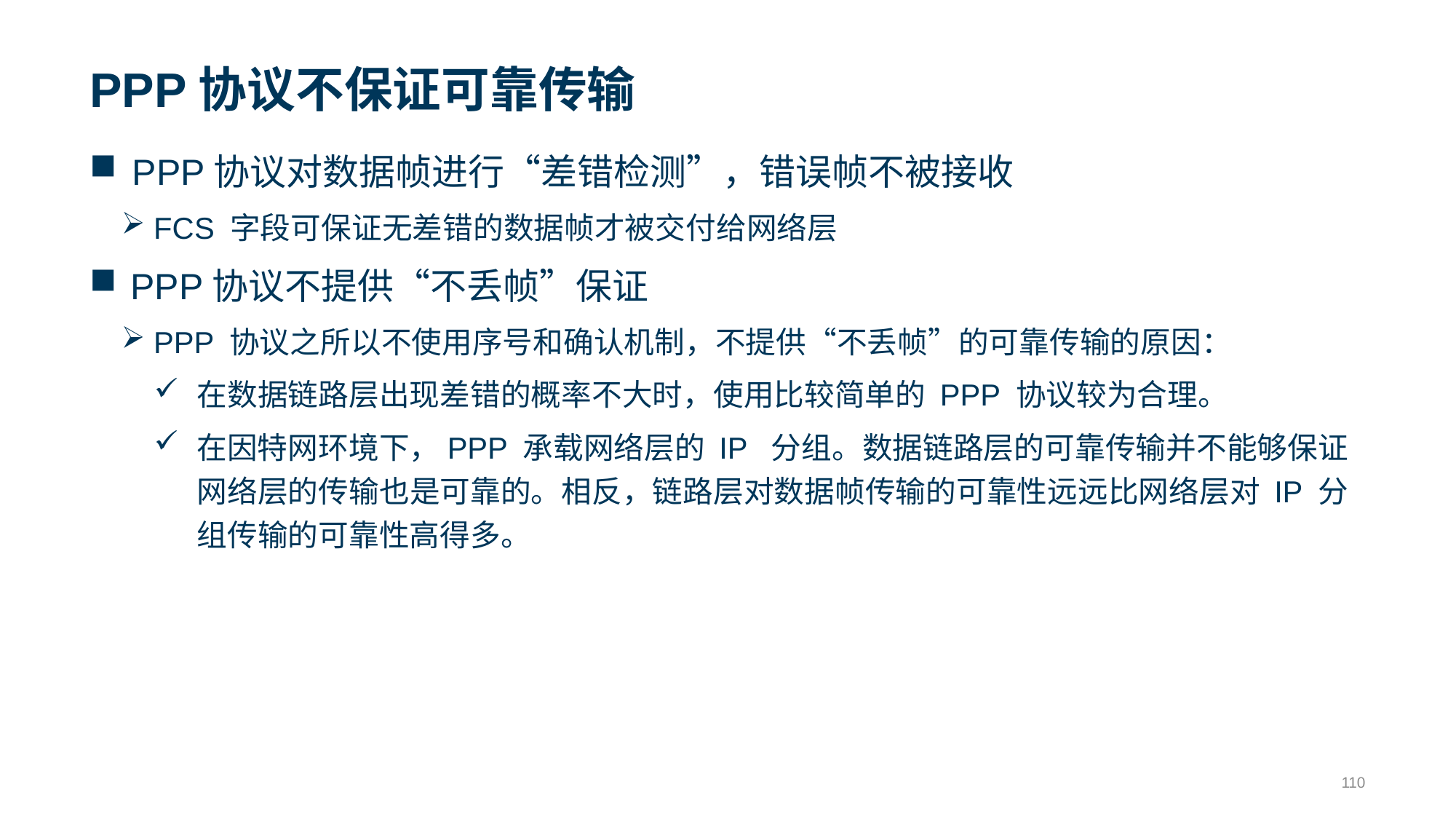

# PPP协议不保证可靠传输
PPP协议对数据帧进行“差错检测”，错误帧不被接收
FCS 字段可保证无差错的数据帧才被交付给网络层
PPP协议不提供“不丢帧”保证
PPP 协议之所以不使用序号和确认机制，不提供“不丢帧”的可靠传输的原因：
在数据链路层出现差错的概率不大时，使用比较简单的 PPP 协议较为合理。
在因特网环境下，PPP 承载网络层的 IP  分组。数据链路层的可靠传输并不能够保证网络层的传输也是可靠的。相反，链路层对数据帧传输的可靠性远远比网络层对 IP 分组传输的可靠性高得多。

110